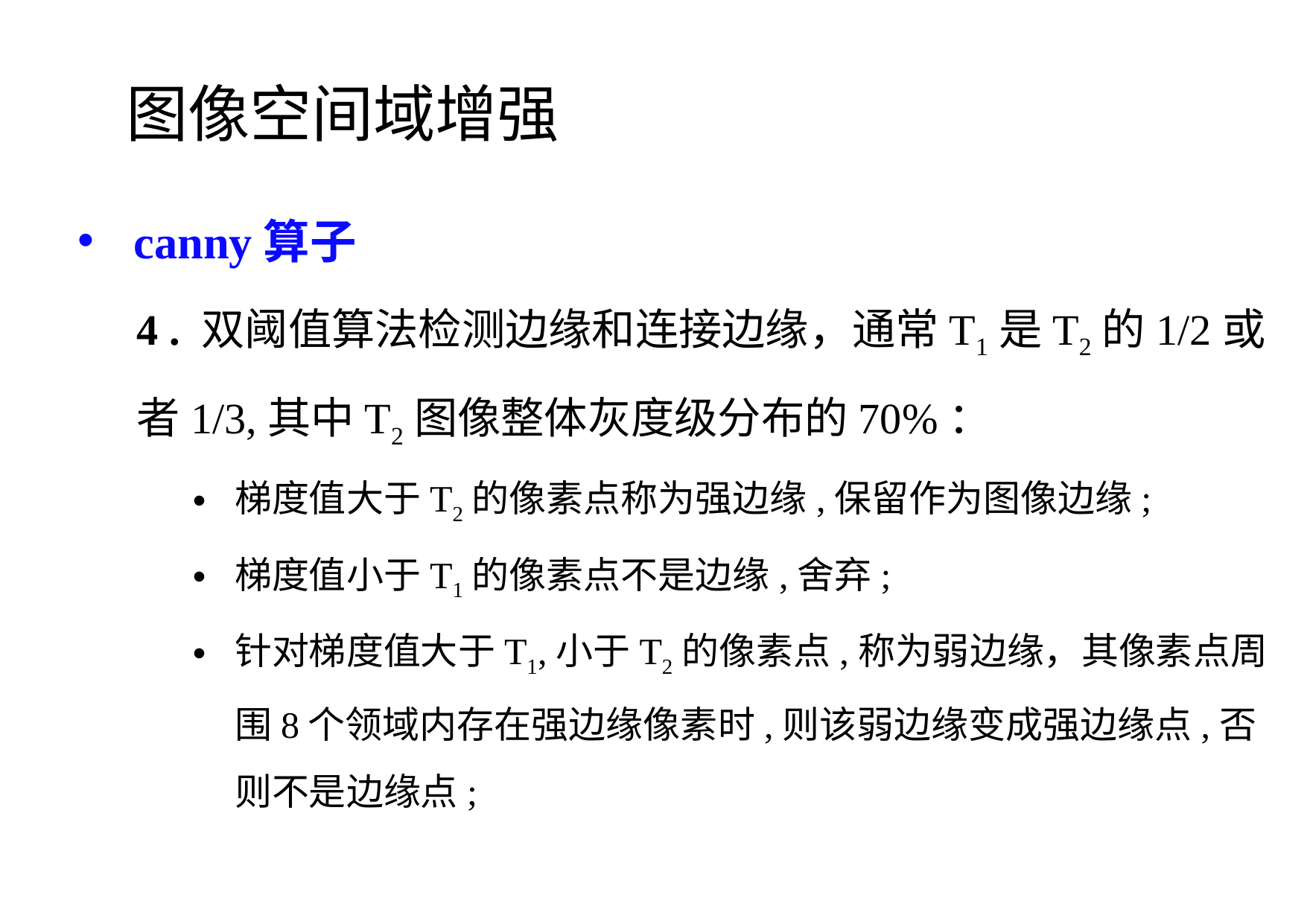

图像空间域增强
canny算子
4 . 双阈值算法检测边缘和连接边缘，通常T1是T2的1/2或者1/3,其中T2图像整体灰度级分布的70%：
梯度值大于T2的像素点称为强边缘,保留作为图像边缘;
梯度值小于T1的像素点不是边缘,舍弃;
针对梯度值大于T1,小于T2的像素点,称为弱边缘，其像素点周围8个领域内存在强边缘像素时,则该弱边缘变成强边缘点,否则不是边缘点;